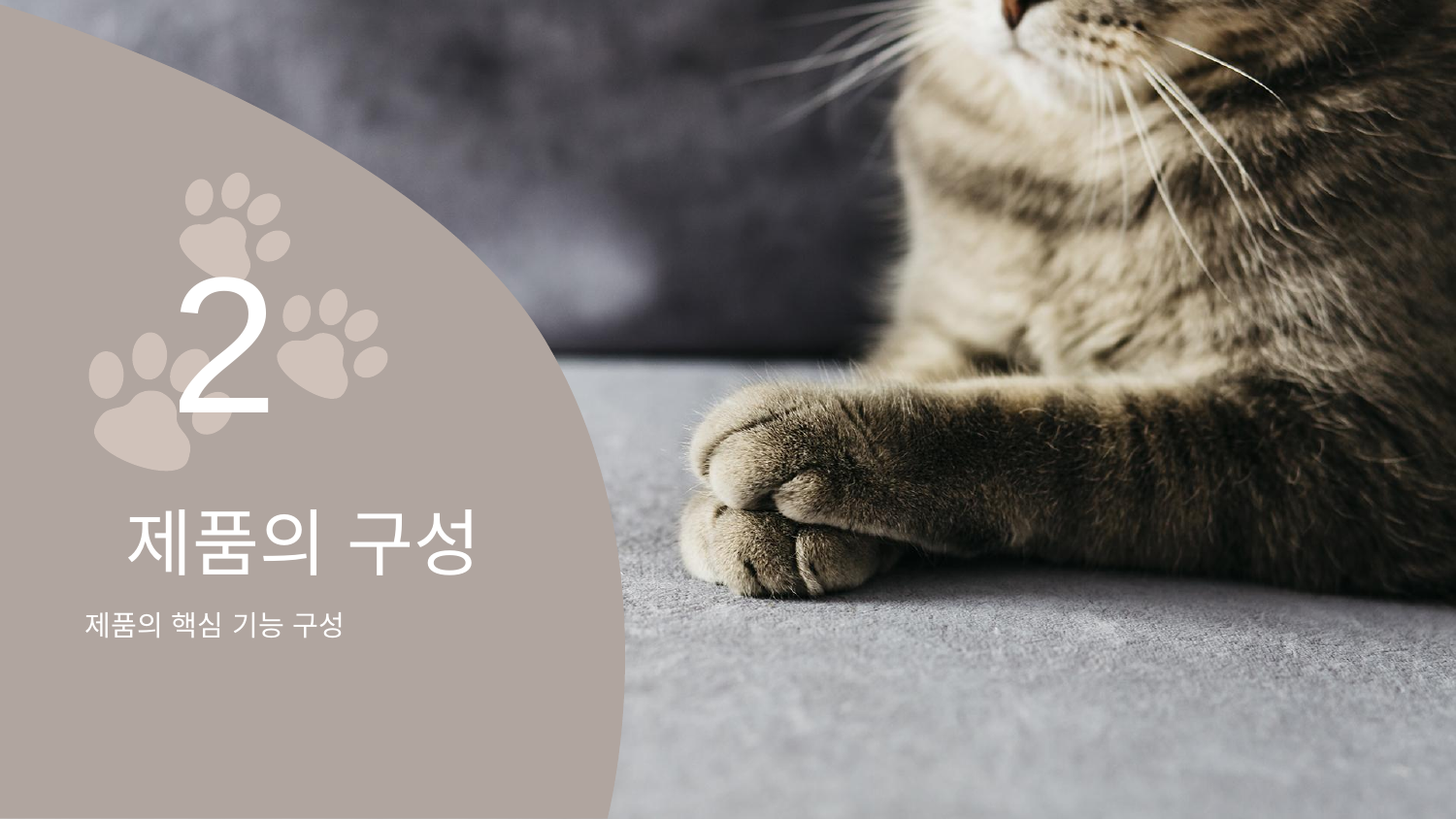

2
# 제품의 구성
제품의 핵심 기능 구성